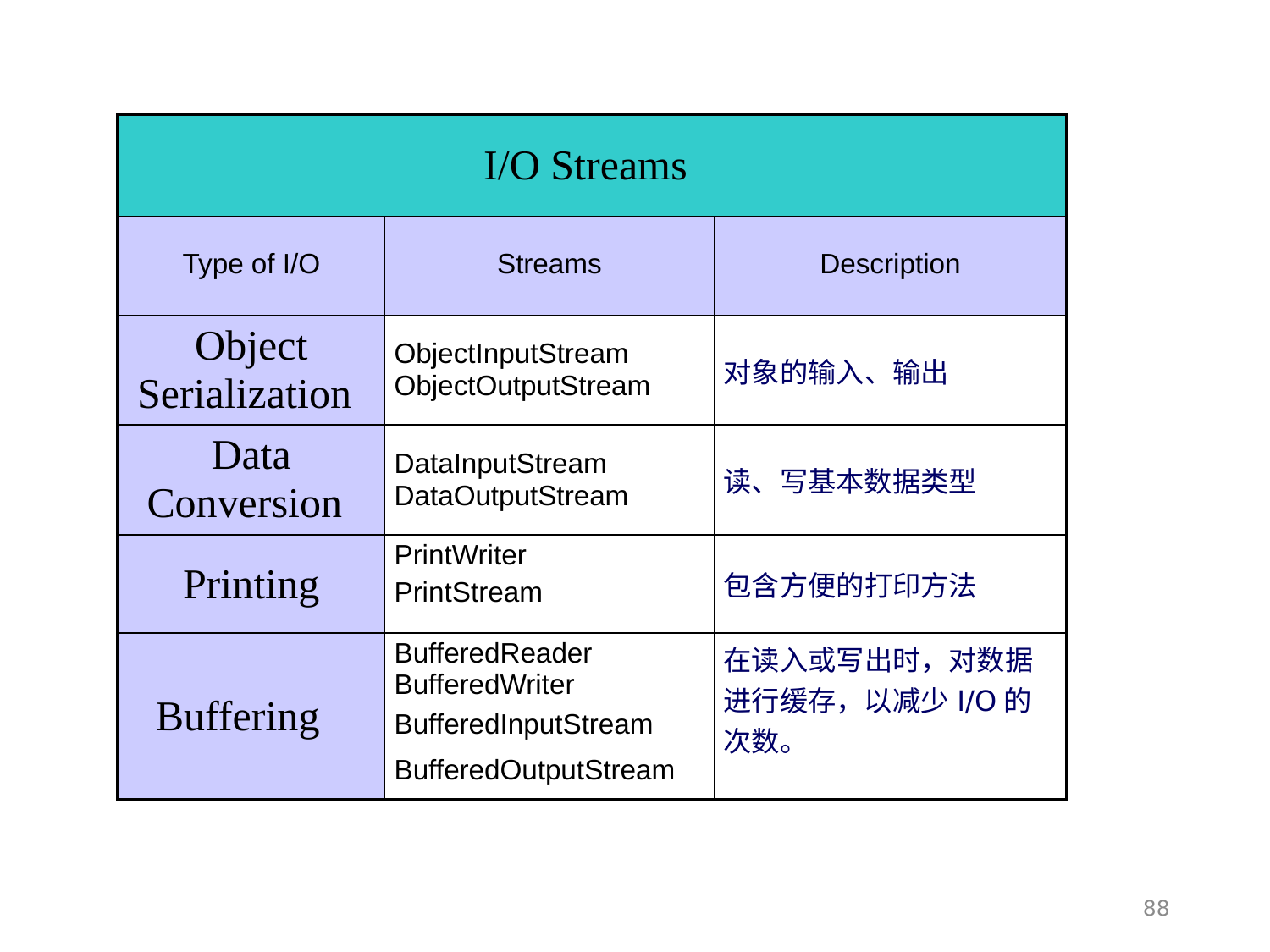

| I/O Streams |  |  |
| --- | --- | --- |
| Type of I/O | Streams | Description |
| Object Serialization | ObjectInputStream ObjectOutputStream | 对象的输入、输出 |
| Data Conversion | DataInputStream DataOutputStream | 读、写基本数据类型 |
| Printing | PrintWriter PrintStream | 包含方便的打印方法 |
| Buffering | BufferedReader BufferedWriter BufferedInputStream BufferedOutputStream | 在读入或写出时，对数据进行缓存，以减少I/O的次数。 |
88